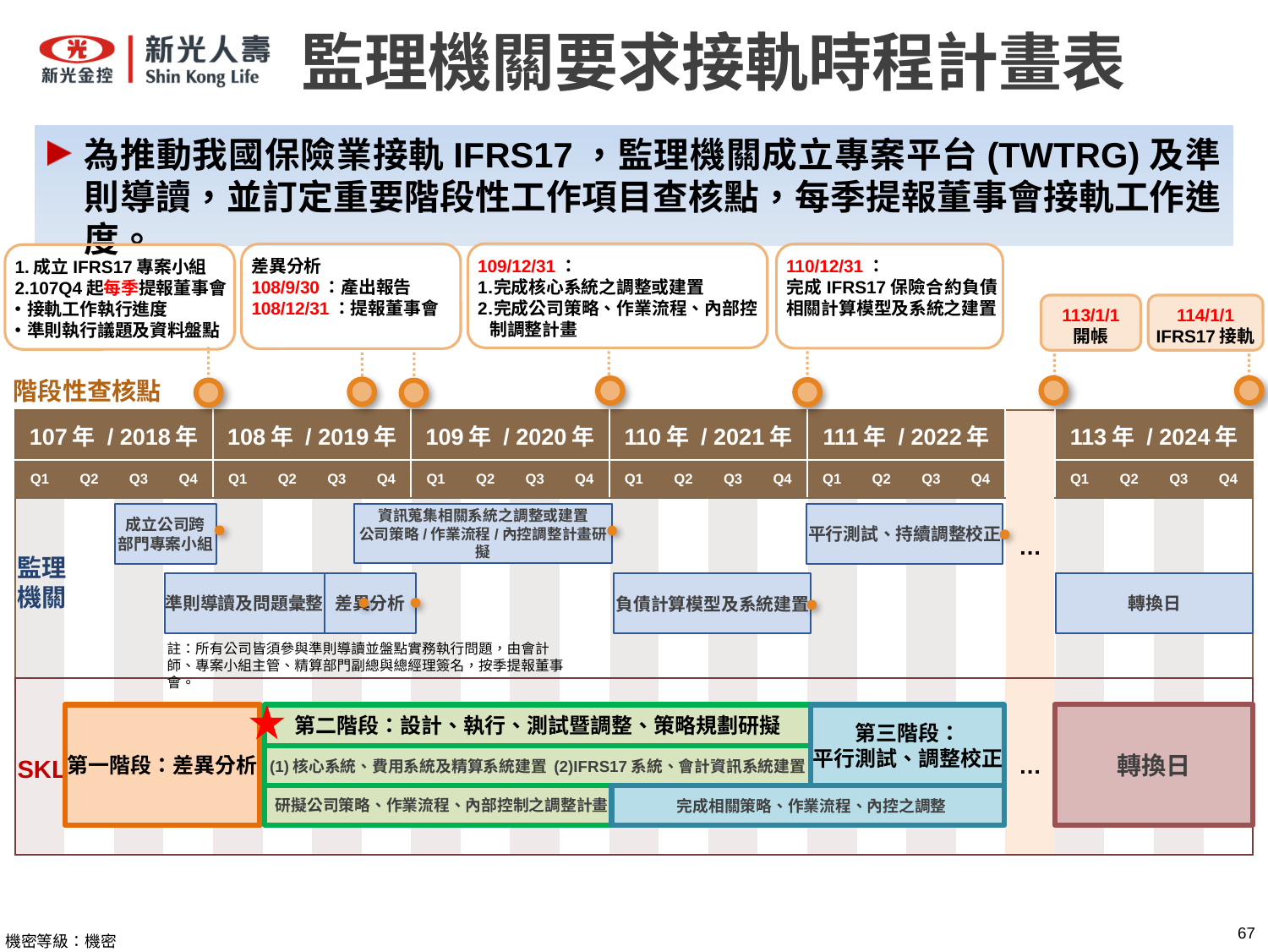

監理機關要求接軌時程計畫表
為推動我國保險業接軌IFRS17，監理機關成立專案平台(TWTRG)及準則導讀，並訂定重要階段性工作項目查核點，每季提報董事會接軌工作進度。
109/12/31：
完成核心系統之調整或建置
完成公司策略、作業流程、內部控制調整計畫
差異分析
108/9/30：產出報告
108/12/31：提報董事會
110/12/31：
完成IFRS17保險合約負債相關計算模型及系統之建置
1.成立IFRS17專案小組
2.107Q4起每季提報董事會
接軌工作執行進度
準則執行議題及資料盤點
113/1/1
開帳
114/1/1
IFRS17接軌
階段性查核點

| 107年 / 2018年 |  |  |  | 108年 / 2019年 |  |  |  | 109年 / 2020年 |  |  |  | 110年 / 2021年 |  |  |  | 111年 / 2022年 |  |  |  | … | 113年 / 2024年 |  |  |  |
| --- | --- | --- | --- | --- | --- | --- | --- | --- | --- | --- | --- | --- | --- | --- | --- | --- | --- | --- | --- | --- | --- | --- | --- | --- |
| Q1 | Q2 | Q3 | Q4 | Q1 | Q2 | Q3 | Q4 | Q1 | Q2 | Q3 | Q4 | Q1 | Q2 | Q3 | Q4 | Q1 | Q2 | Q3 | Q4 |  | Q1 | Q2 | Q3 | Q4 |
|  |  |  |  |  |  |  |  |  |  |  |  |  |  |  |  |  |  |  |  |  |  |  |  |  |
資訊蒐集相關系統之調整或建置
公司策略/作業流程/內控調整計畫研擬
平行測試、持續調整校正
成立公司跨
部門專案小組

監理機關
準則導讀及問題彙整
轉換日
負債計算模型及系統建置
差異分析

註：所有公司皆須參與準則導讀並盤點實務執行問題，由會計師、專案小組主管、精算部門副總與總經理簽名，按季提報董事會。
|  |  |  |  |  |  |  |  |  |  |  |  |  |  |  |  |  |  |  |  | … |  |  |  |  |
| --- | --- | --- | --- | --- | --- | --- | --- | --- | --- | --- | --- | --- | --- | --- | --- | --- | --- | --- | --- | --- | --- | --- | --- | --- |

轉換日
第一階段：差異分析
第三階段：
平行測試、調整校正
第二階段：設計、執行、測試暨調整、策略規劃研擬
(1)核心系統、費用系統及精算系統建置 (2)IFRS17系統、會計資訊系統建置
SKL
 研擬公司策略、作業流程、內部控制之調整計畫
 完成相關策略、作業流程、內控之調整